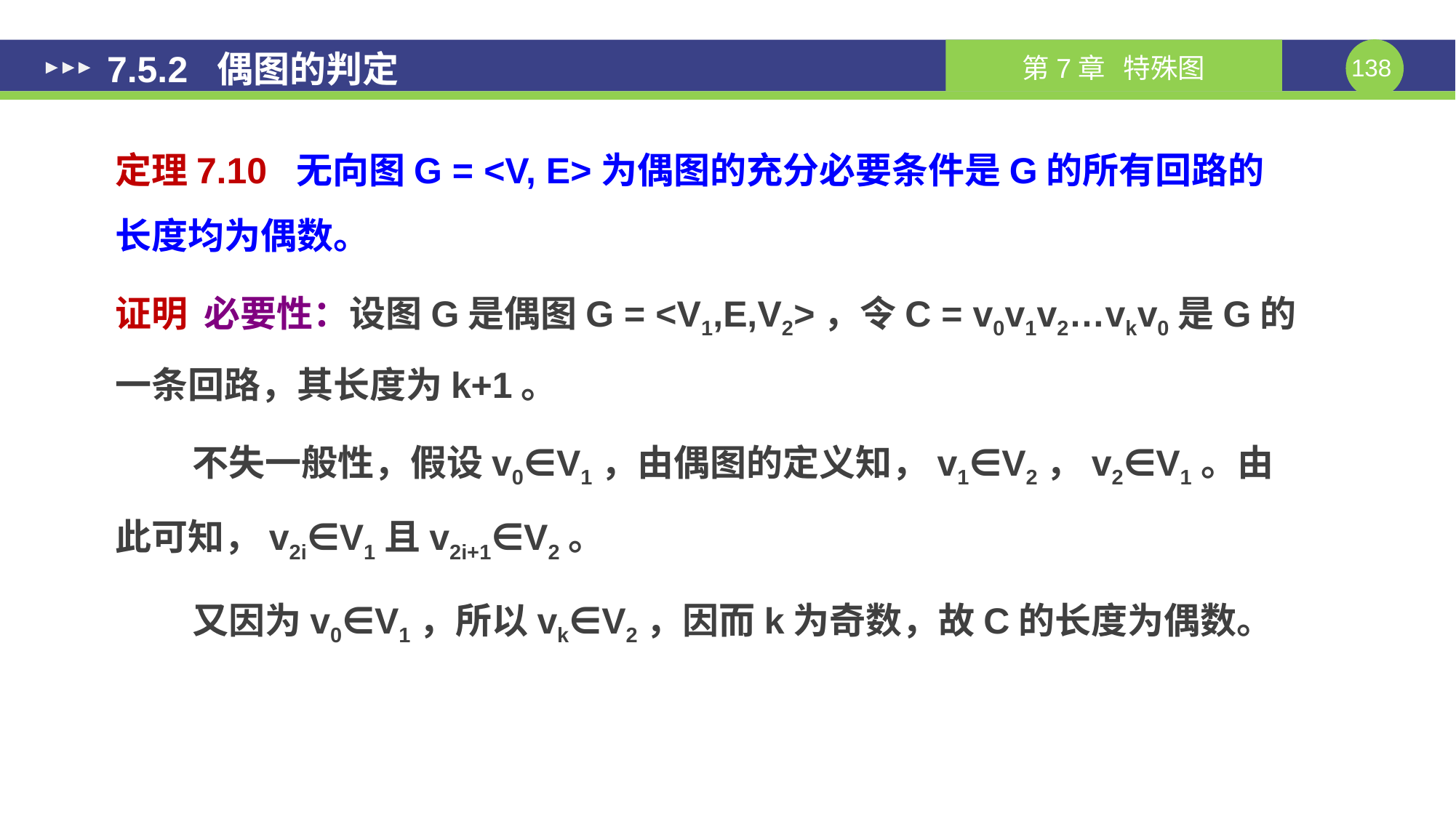

# 7.5.2  偶图的判定
定理7.10  无向图G = <V, E>为偶图的充分必要条件是G的所有回路的长度均为偶数。
证明  必要性：设图G是偶图G = <V1,E,V2>，令C = v0v1v2…vkv0是G的一条回路，其长度为k+1。
不失一般性，假设v0∈V1，由偶图的定义知，v1∈V2，v2∈V1。由此可知，v2i∈V1且v2i+1∈V2。
又因为v0∈V1，所以vk∈V2，因而k为奇数，故C的长度为偶数。